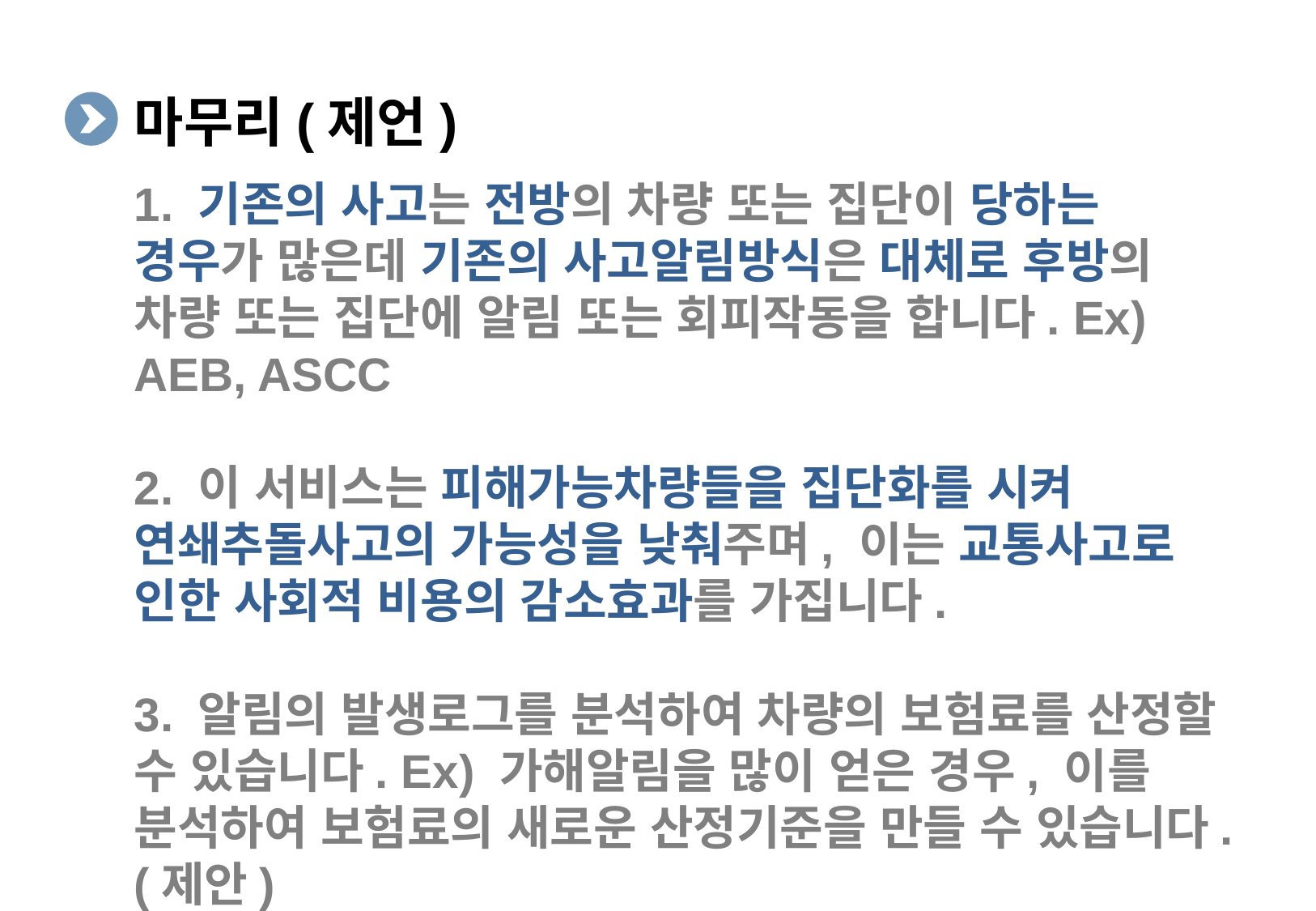

마무리(제언)

1. 기존의 사고는 전방의 차량 또는 집단이 당하는 경우가 많은데 기존의 사고알림방식은 대체로 후방의 차량 또는 집단에 알림 또는 회피작동을 합니다. Ex) AEB, ASCC

2. 이 서비스는 피해가능차량들을 집단화를 시켜 연쇄추돌사고의 가능성을 낮춰주며, 이는 교통사고로 인한 사회적 비용의 감소효과를 가집니다.

3. 알림의 발생로그를 분석하여 차량의 보험료를 산정할 수 있습니다. Ex) 가해알림을 많이 얻은 경우, 이를 분석하여 보험료의 새로운 산정기준을 만들 수 있습니다.(제안)